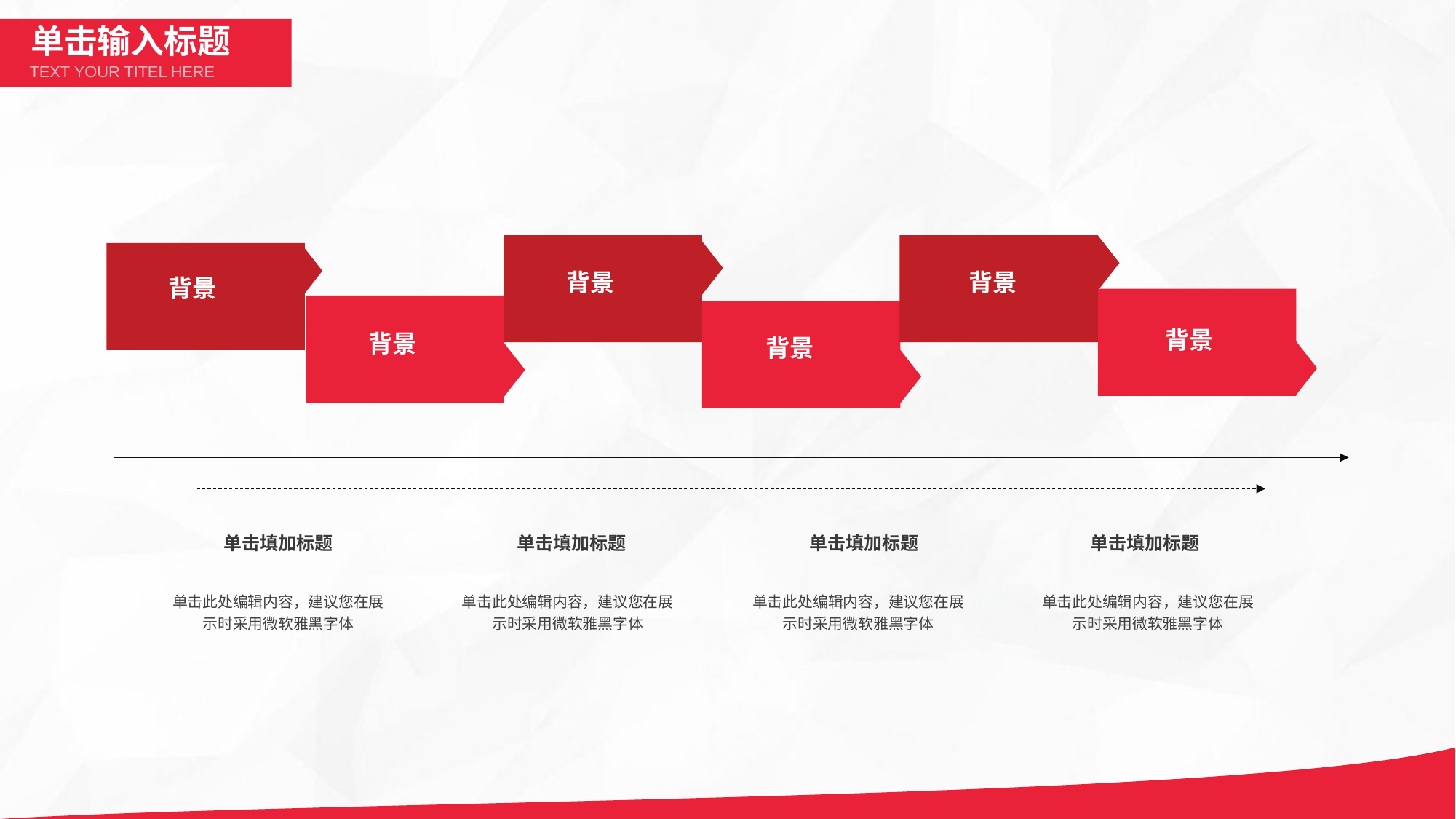

背景

背景

背景

背景

背景

背景

单击填加标题
单击填加标题
单击填加标题
单击填加标题
单击此处编辑内容，建议您在展示时采用微软雅黑字体
单击此处编辑内容，建议您在展示时采用微软雅黑字体
单击此处编辑内容，建议您在展示时采用微软雅黑字体
单击此处编辑内容，建议您在展示时采用微软雅黑字体